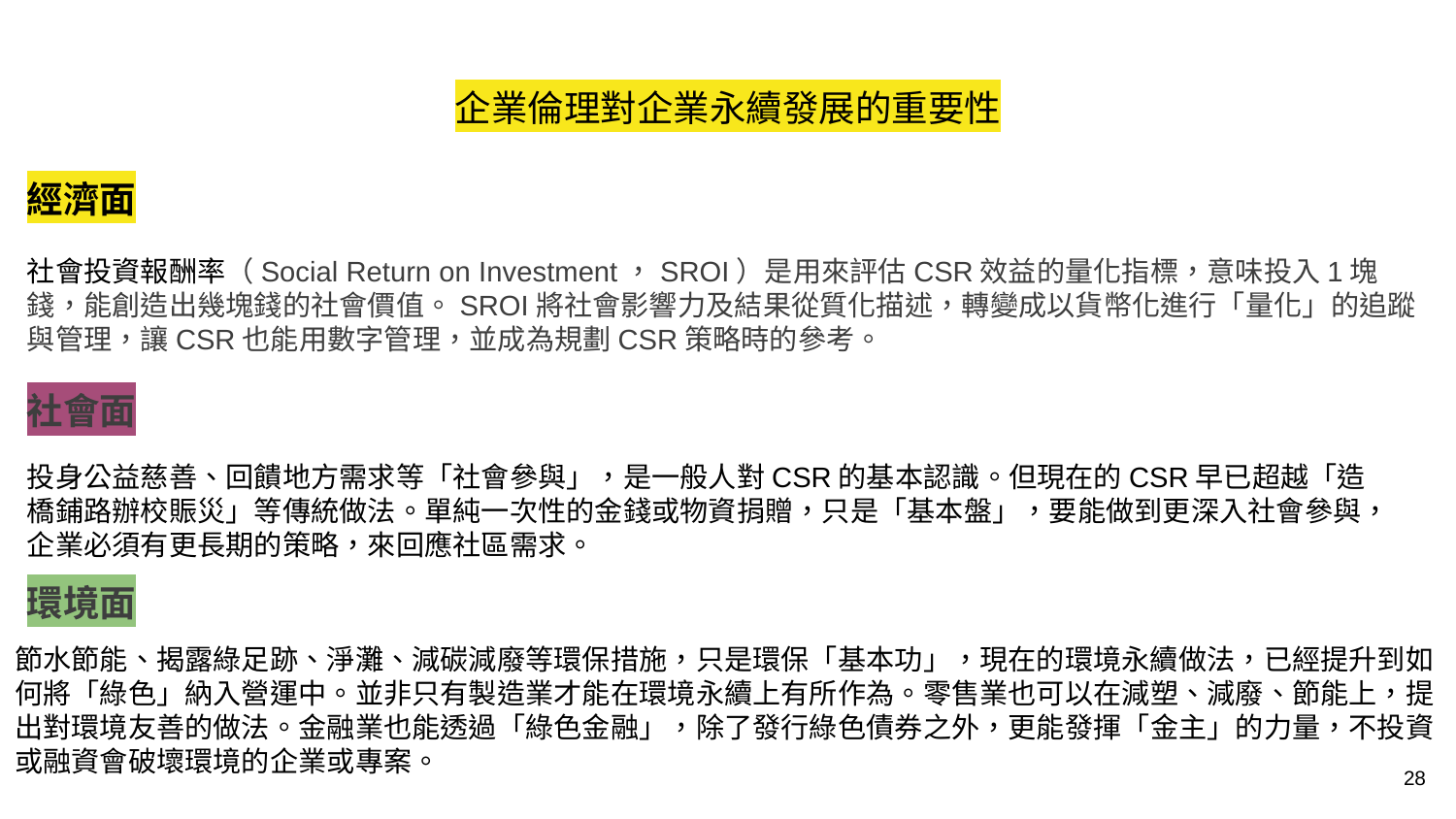

# 企業倫理對企業永續發展的重要性
經濟面
社會投資報酬率（Social Return on Investment，SROI）是用來評估CSR效益的量化指標，意味投入1塊錢，能創造出幾塊錢的社會價值。SROI將社會影響力及結果從質化描述，轉變成以貨幣化進行「量化」的追蹤與管理，讓CSR也能用數字管理，並成為規劃CSR策略時的參考。
社會面
投身公益慈善、回饋地方需求等「社會參與」，是一般人對CSR的基本認識。但現在的CSR早已超越「造橋鋪路辦校賑災」等傳統做法。單純一次性的金錢或物資捐贈，只是「基本盤」，要能做到更深入社會參與，企業必須有更長期的策略，來回應社區需求。
環境面
節水節能、揭露綠足跡、淨灘、減碳減廢等環保措施，只是環保「基本功」，現在的環境永續做法，已經提升到如何將「綠色」納入營運中。並非只有製造業才能在環境永續上有所作為。零售業也可以在減塑、減廢、節能上，提出對環境友善的做法。金融業也能透過「綠色金融」，除了發行綠色債券之外，更能發揮「金主」的力量，不投資或融資會破壞環境的企業或專案。
28